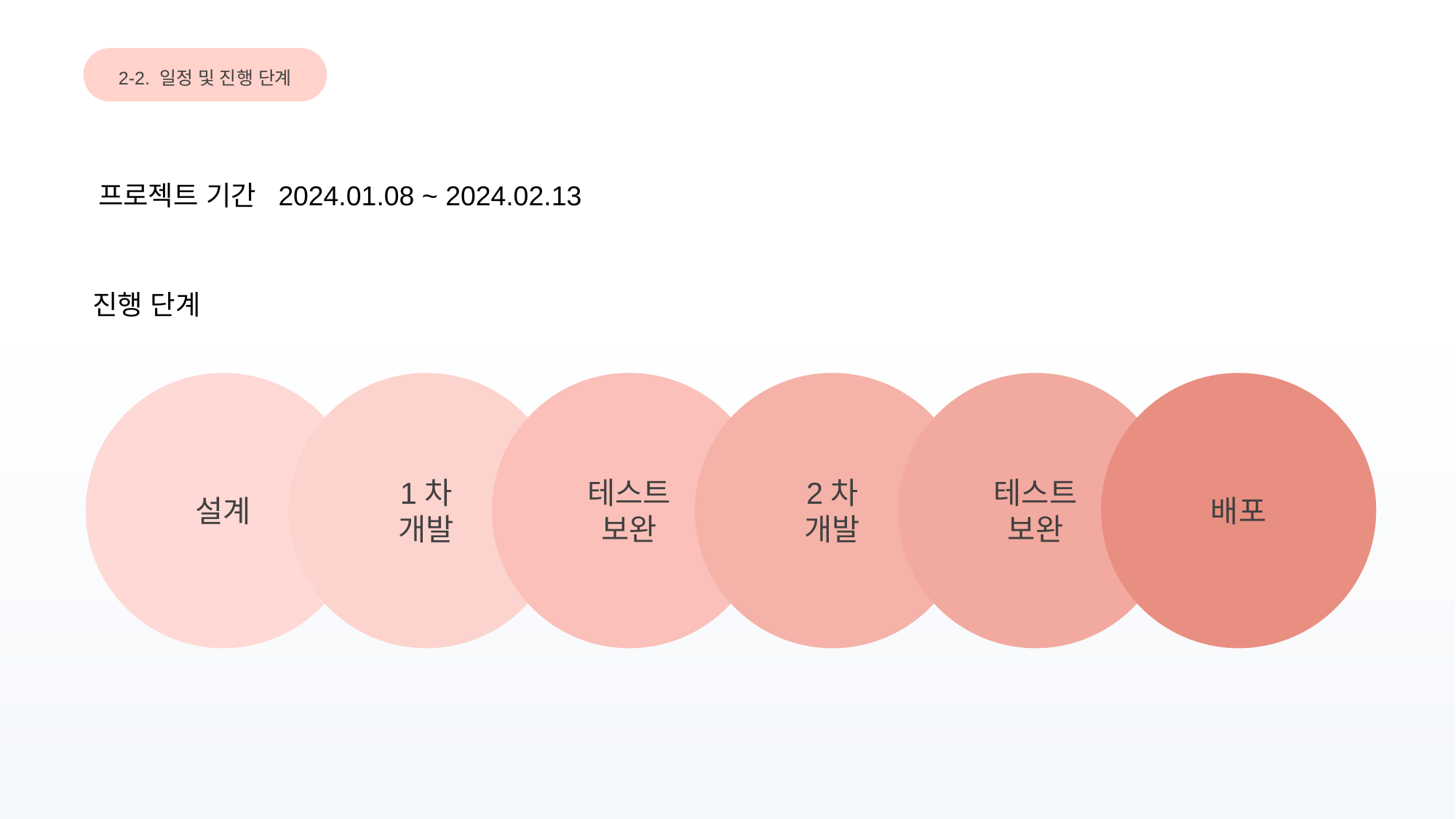

2-2. 일정 및 진행 단계
프로젝트 기간  2024.01.08 ~ 2024.02.13
진행 단계
설계
1차
개발
테스트
보완
2차
개발
테스트
보완
배포